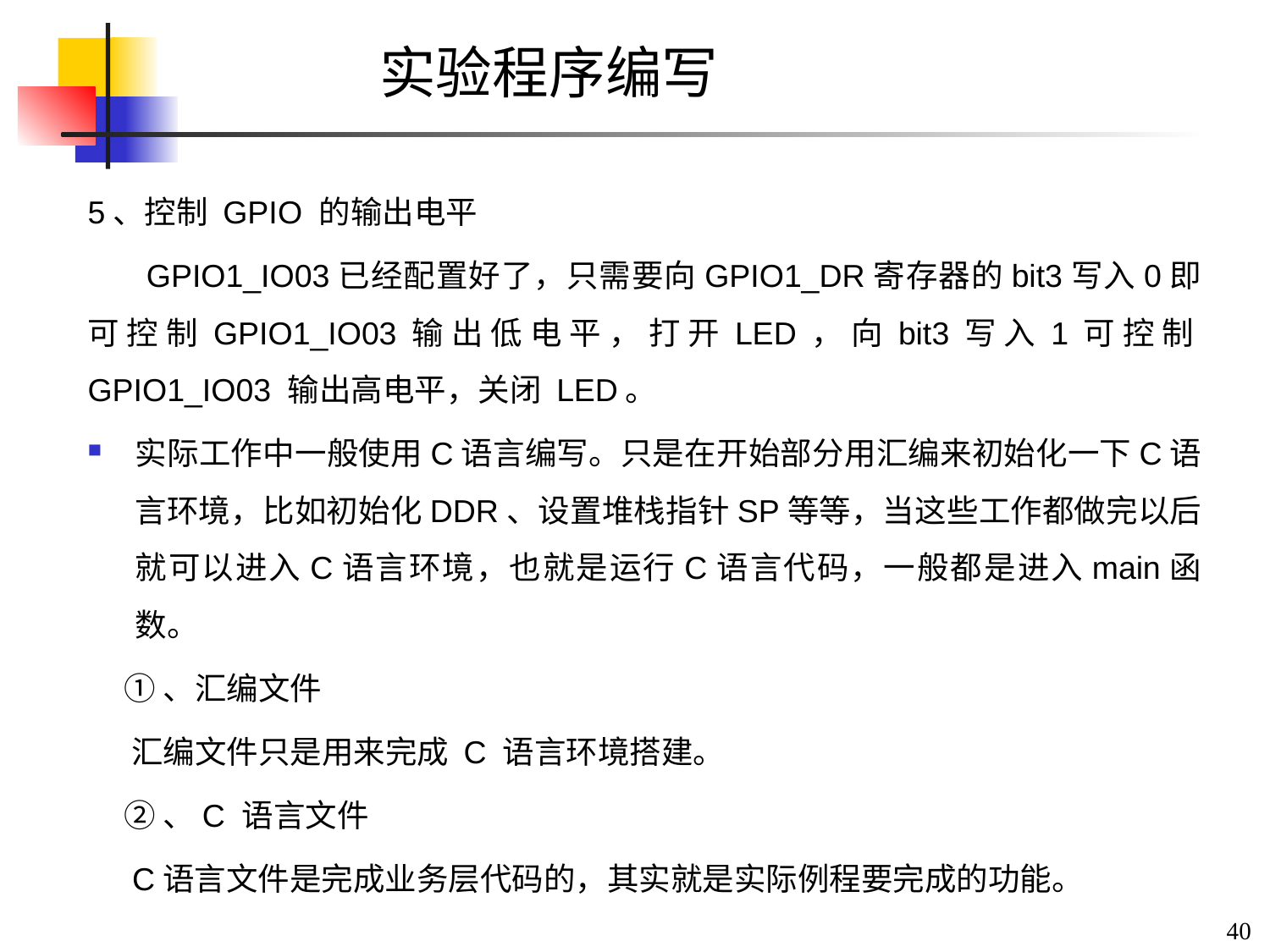

# 实验程序编写
5、控制 GPIO 的输出电平
      GPIO1_IO03已经配置好了，只需要向GPIO1_DR寄存器的bit3写入0即可控制GPIO1_IO03输出低电平，打开LED，向bit3写入1可控制GPIO1_IO03 输出高电平，关闭 LED。
实际工作中一般使用C语言编写。只是在开始部分用汇编来初始化一下C语言环境，比如初始化DDR、设置堆栈指针SP等等，当这些工作都做完以后就可以进入C语言环境，也就是运行C语言代码，一般都是进入main函数。
     ①、汇编文件
     汇编文件只是用来完成 C 语言环境搭建。
     ②、C 语言文件
     C语言文件是完成业务层代码的，其实就是实际例程要完成的功能。